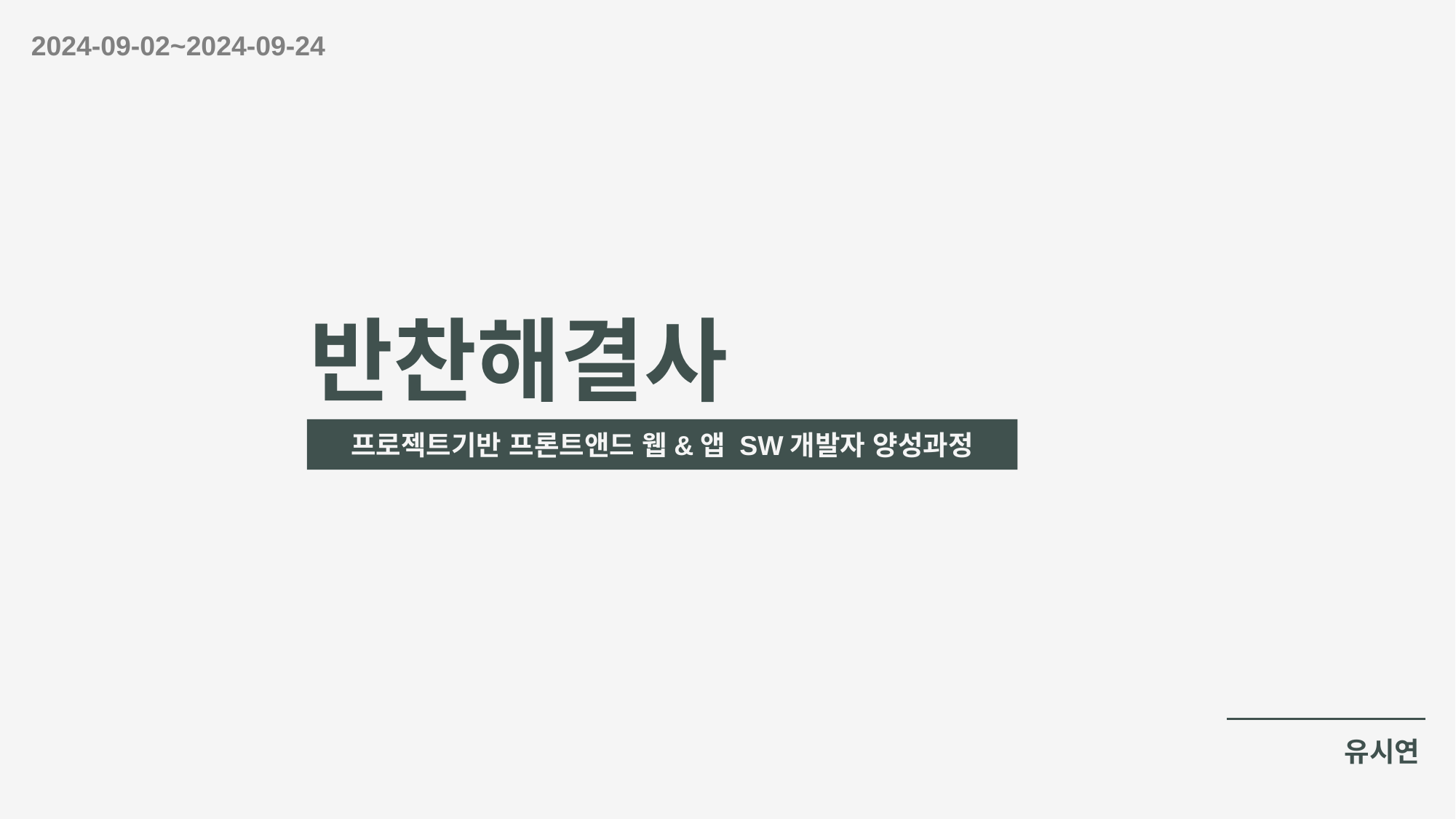

2024-09-02~2024-09-24
# 반찬해결사
프로젝트기반 프론트앤드 웹&앱 SW개발자 양성과정
유시연